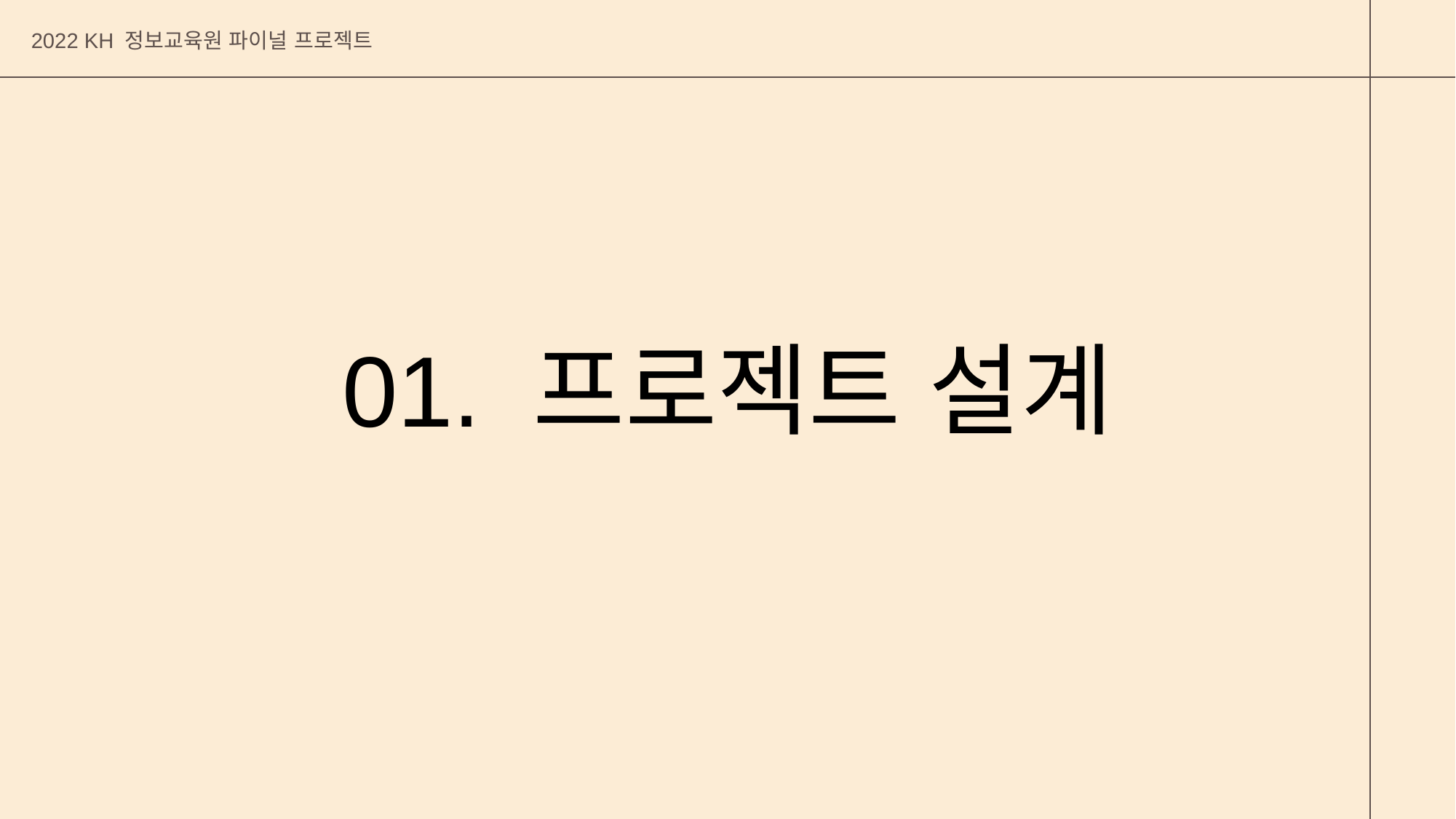

2022 KH 정보교육원 파이널 프로젝트
01. 프로젝트 설계